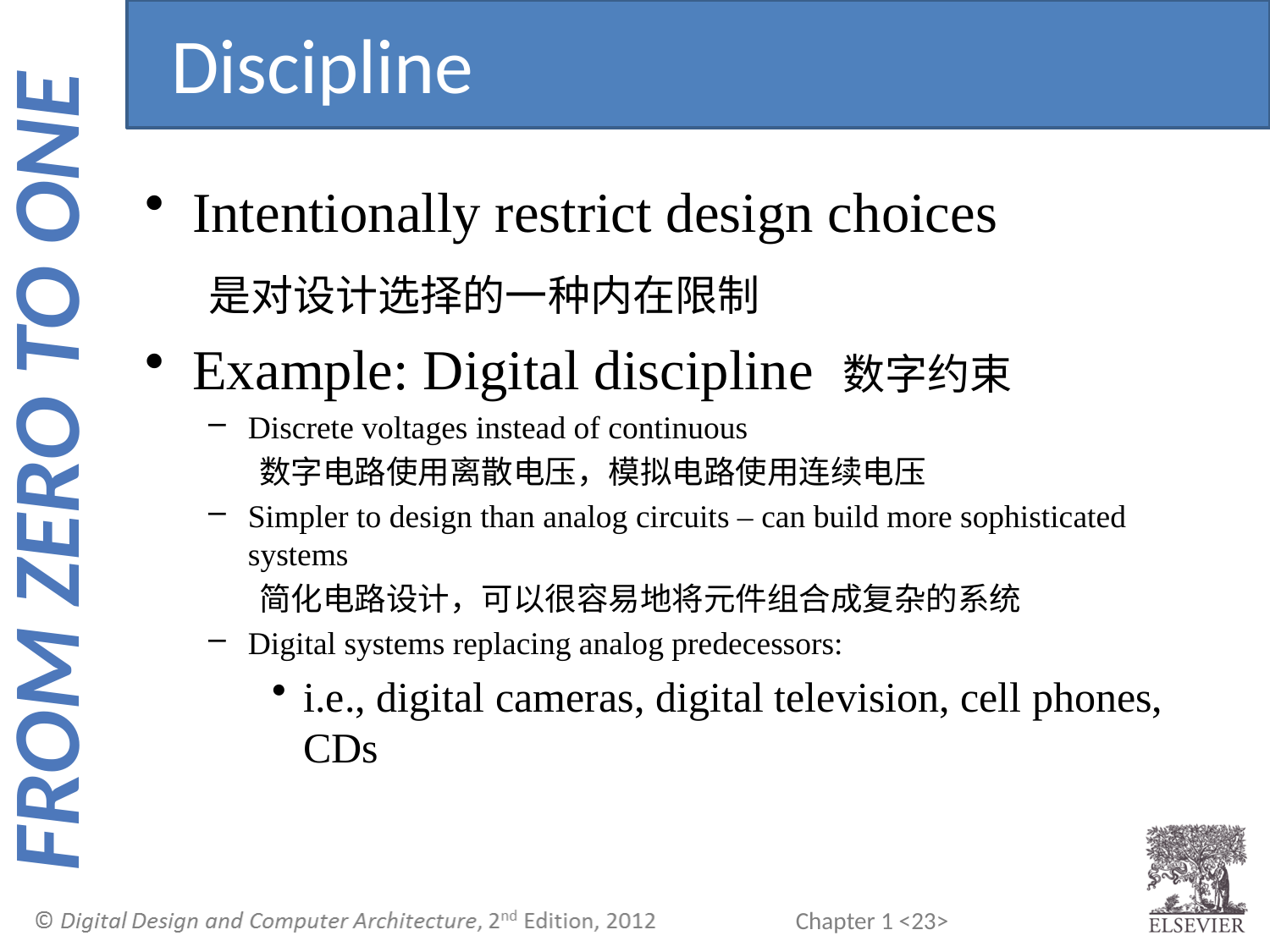

Discipline

Intentionally restrict design choices
    是对设计选择的一种内在限制
Example: Digital discipline 数字约束
Discrete voltages instead of continuous
      数字电路使用离散电压，模拟电路使用连续电压
Simpler to design than analog circuits – can build more sophisticated systems
      简化电路设计，可以很容易地将元件组合成复杂的系统
Digital systems replacing analog predecessors:
i.e., digital cameras, digital television, cell phones, CDs